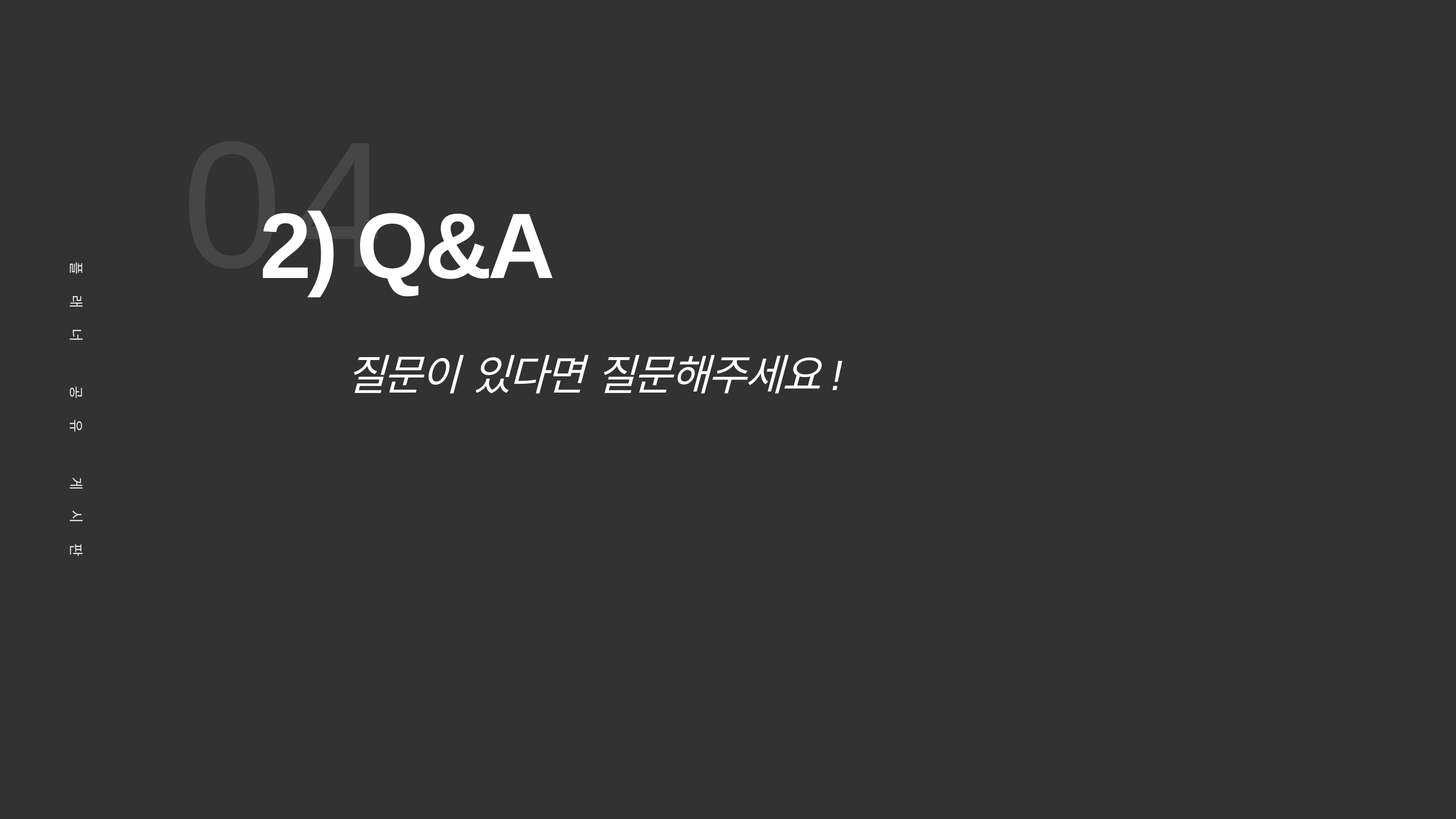

04
2) Q&A
질문이 있다면 질문해주세요!
플래너 공유 게시판